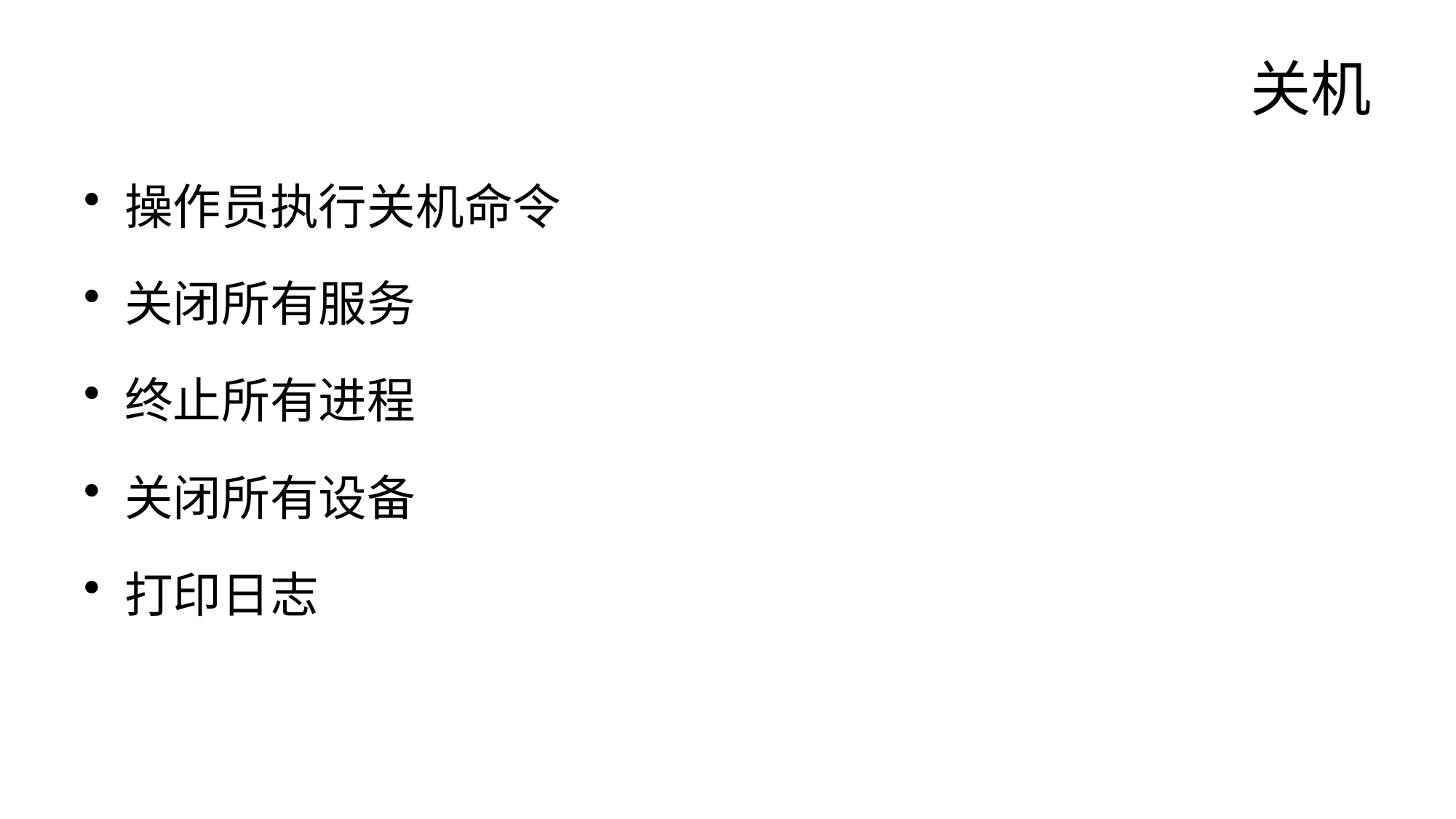

# 关机
操作员执行关机命令
关闭所有服务
终止所有进程
关闭所有设备
打印日志